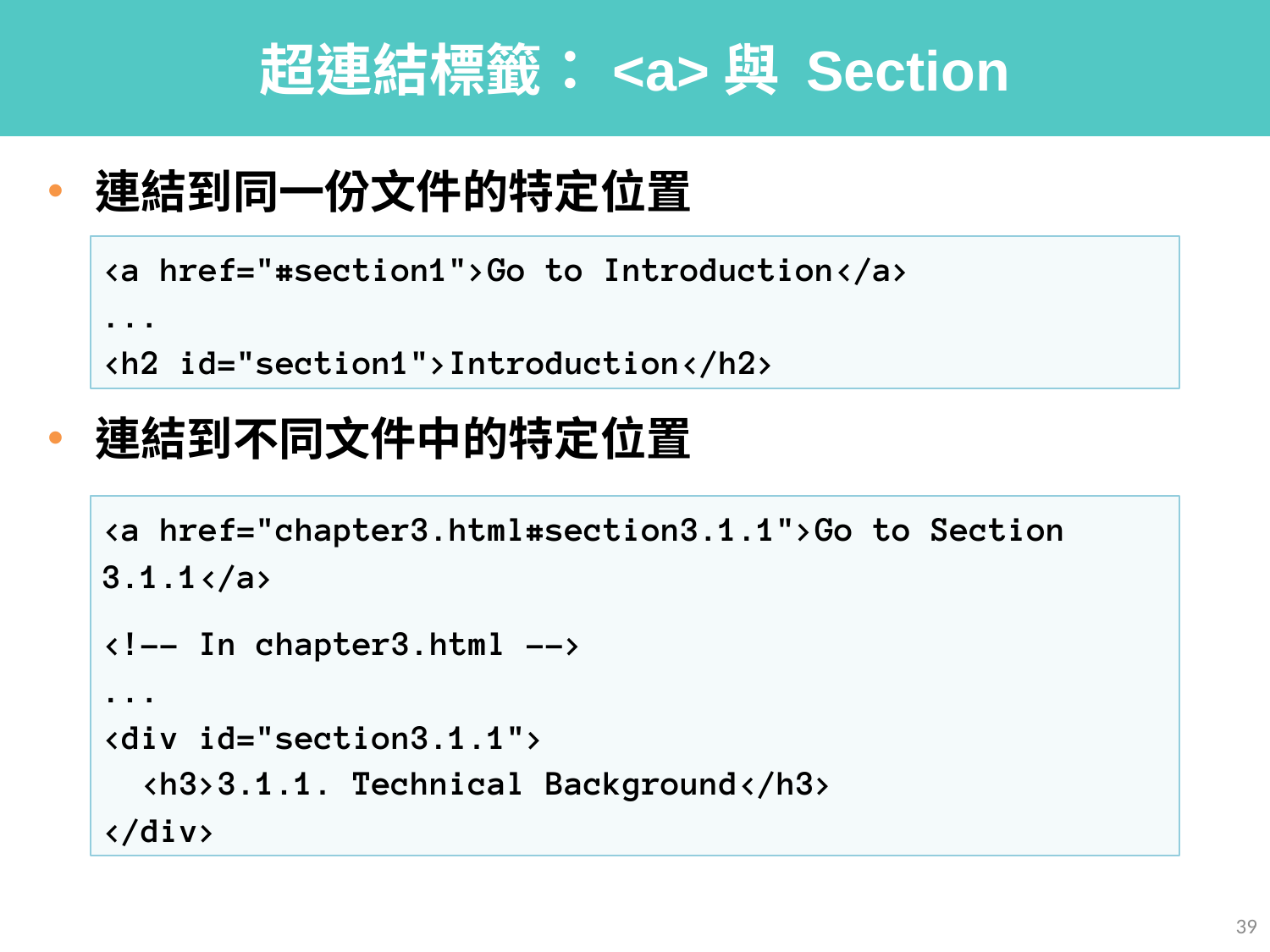

# 超連結標籤：<a>與 Section
連結到同一份文件的特定位置

連結到不同文件中的特定位置
<a href="#section1">Go to Introduction</a>
...
<h2 id="section1">Introduction</h2>
<a href="chapter3.html#section3.1.1">Go to Section 3.1.1</a>
<!–- In chapter3.html -->
...
<div id="section3.1.1">
  <h3>3.1.1. Technical Background</h3>
</div>
39